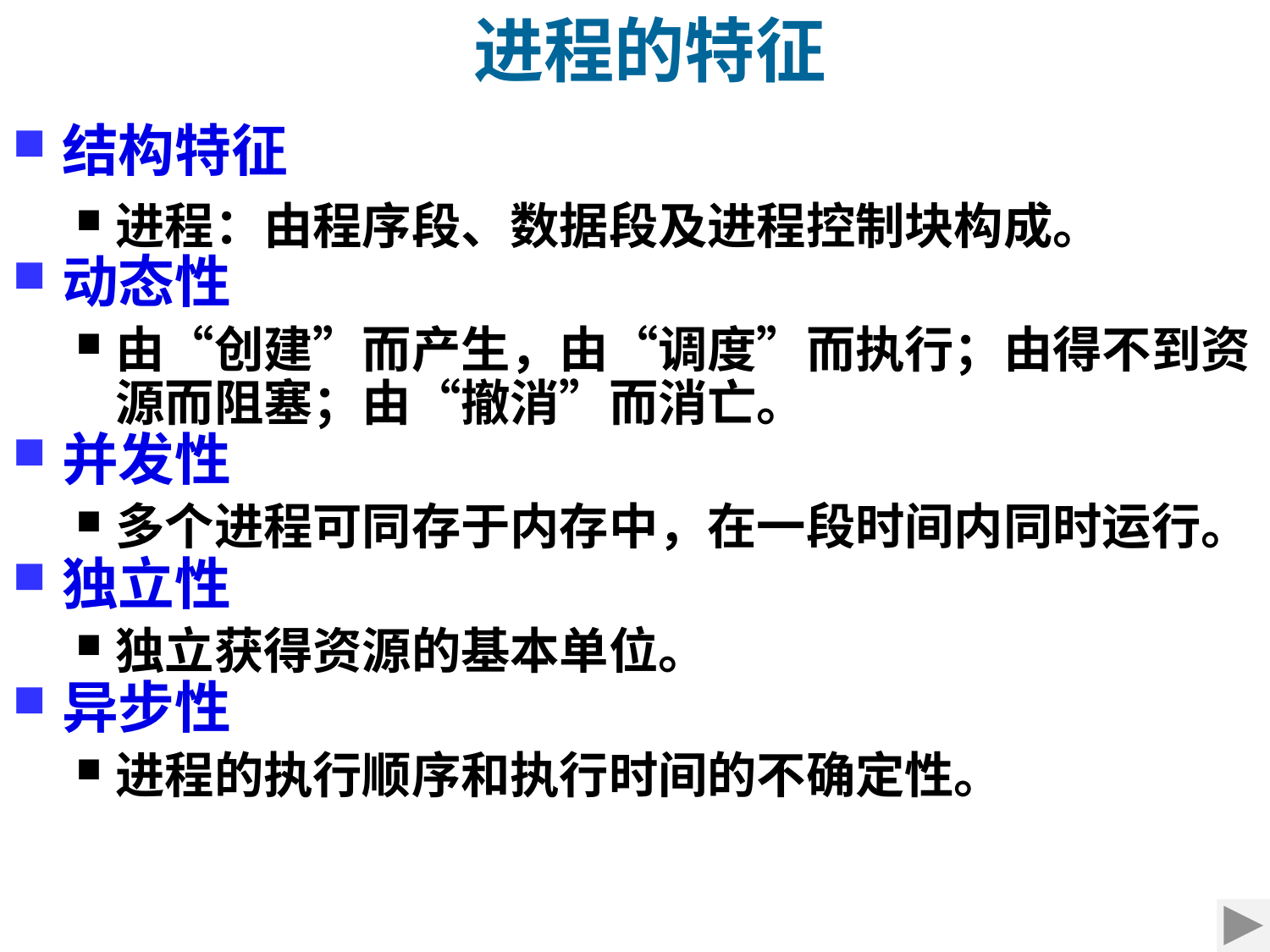

进程的特征
结构特征
进程：由程序段、数据段及进程控制块构成。
动态性
由“创建”而产生，由“调度”而执行；由得不到资源而阻塞；由“撤消”而消亡。
并发性
多个进程可同存于内存中，在一段时间内同时运行。
独立性
独立获得资源的基本单位。
异步性
进程的执行顺序和执行时间的不确定性。